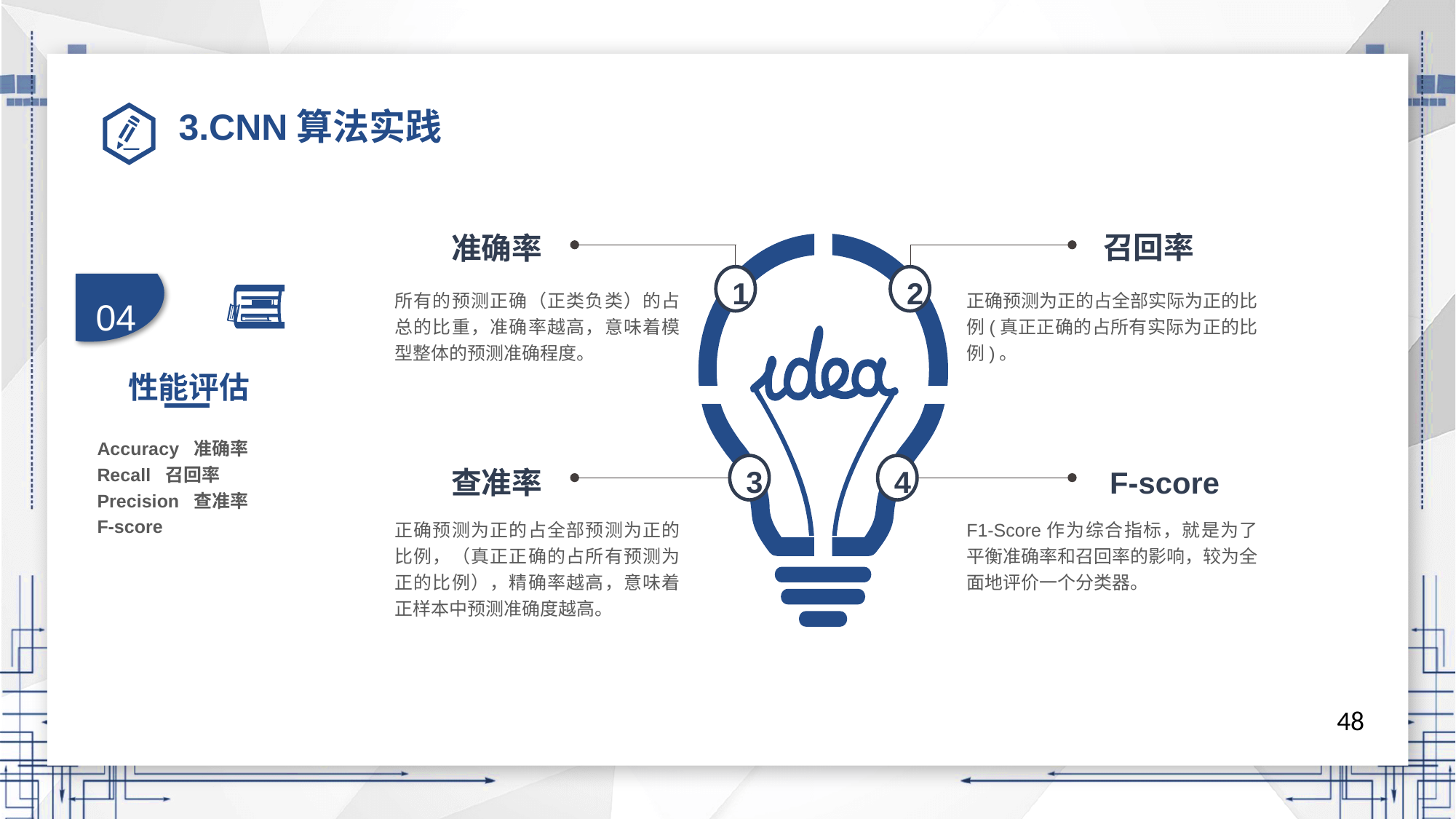

# 3.CNN算法实践
召回率
准确率

1
2
所有的预测正确（正类负类）的占总的比重，准确率越高，意味着模型整体的预测准确程度。
正确预测为正的占全部实际为正的比例(真正正确的占所有实际为正的比例)。

3
4
查准率
F-score
正确预测为正的占全部预测为正的比例，（真正正确的占所有预测为正的比例），精确率越高，意味着正样本中预测准确度越高。
F1-Score作为综合指标，就是为了平衡准确率和召回率的影响，较为全面地评价一个分类器。

04

性能评估
Accuracy  准确率
Recall  召回率
Precision  查准率
F-score
48